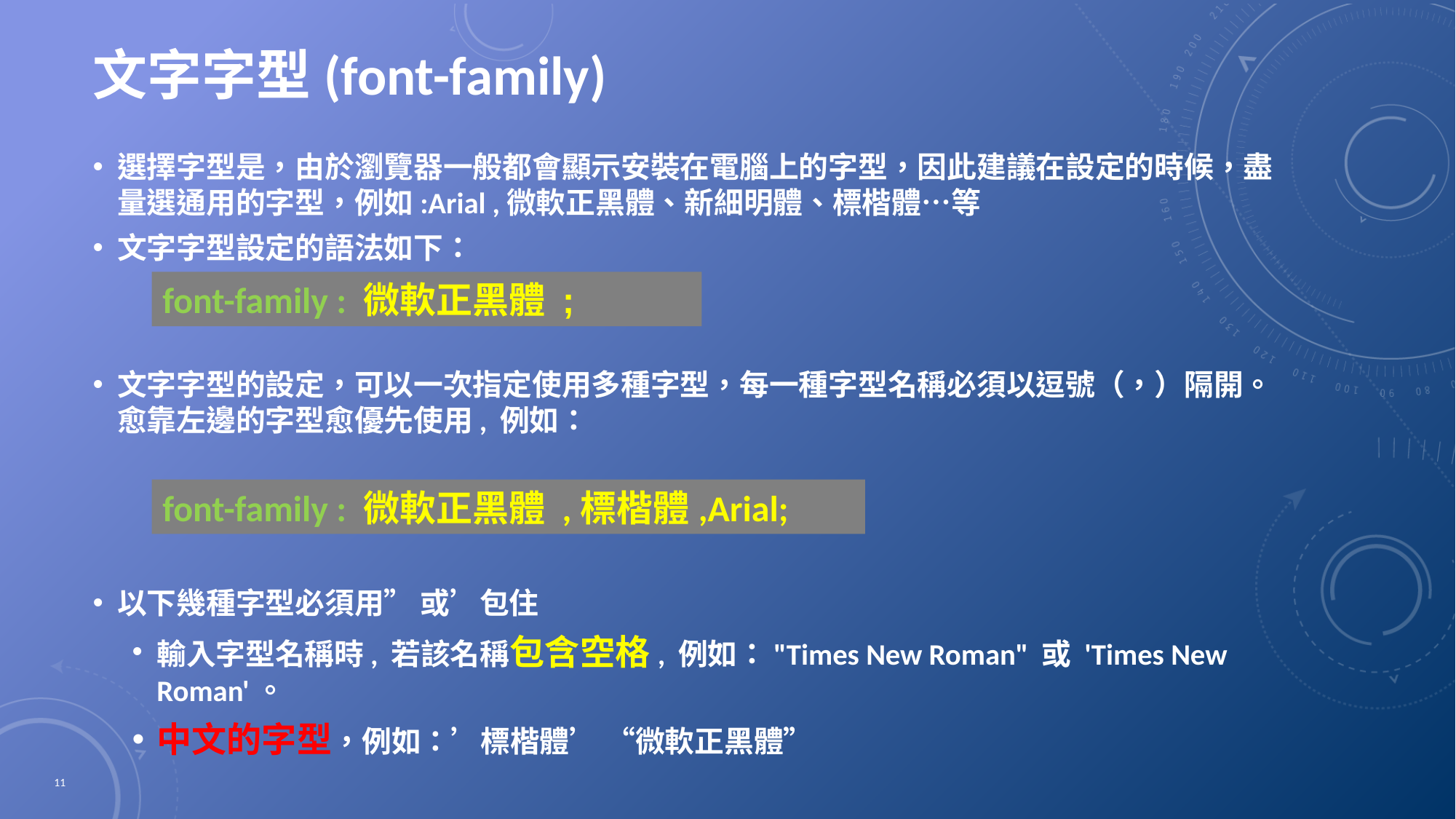

# 文字字型(font-family)
選擇字型是，由於瀏覽器一般都會顯示安裝在電腦上的字型，因此建議在設定的時候，盡量選通用的字型，例如:Arial ,微軟正黑體、新細明體、標楷體…等
文字字型設定的語法如下：

文字字型的設定，可以一次指定使用多種字型，每一種字型名稱必須以逗號（，）隔開。愈靠左邊的字型愈優先使用, 例如：

以下幾種字型必須用” 或’包住
輸入字型名稱時, 若該名稱包含空格, 例如："Times New Roman" 或 'Times New Roman'。
中文的字型，例如：’標楷體’ “微軟正黑體”

font-family : 微軟正黑體 ;
font-family : 微軟正黑體 ,標楷體,Arial;
11